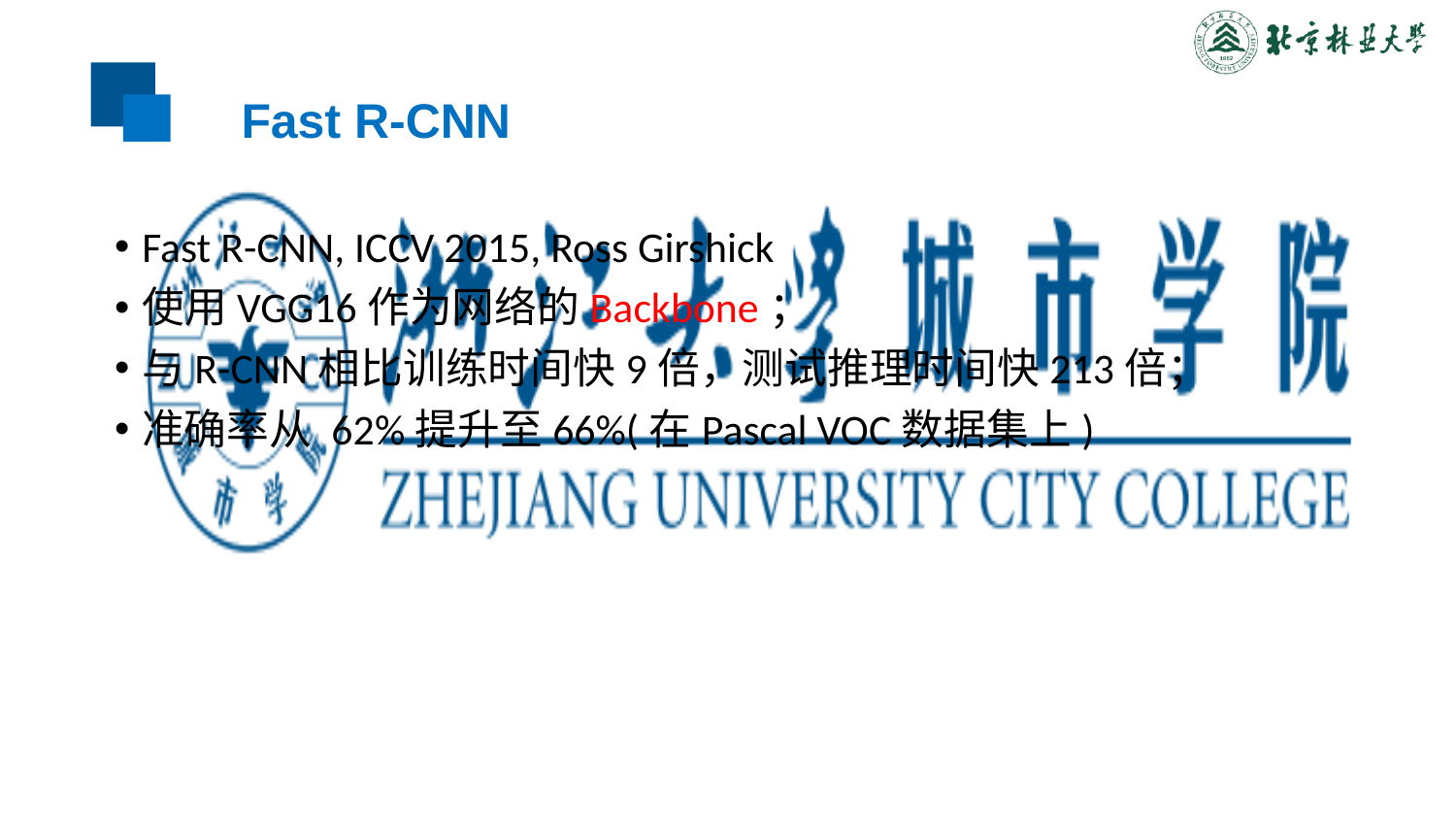

# Fast R-CNN

Fast R-CNN, ICCV 2015, Ross Girshick
使用VGG16作为网络的Backbone；
与R-CNN相比训练时间快9倍，测试推理时间快213倍；
准确率从 62%提升至66%(在Pascal VOC数据集上)